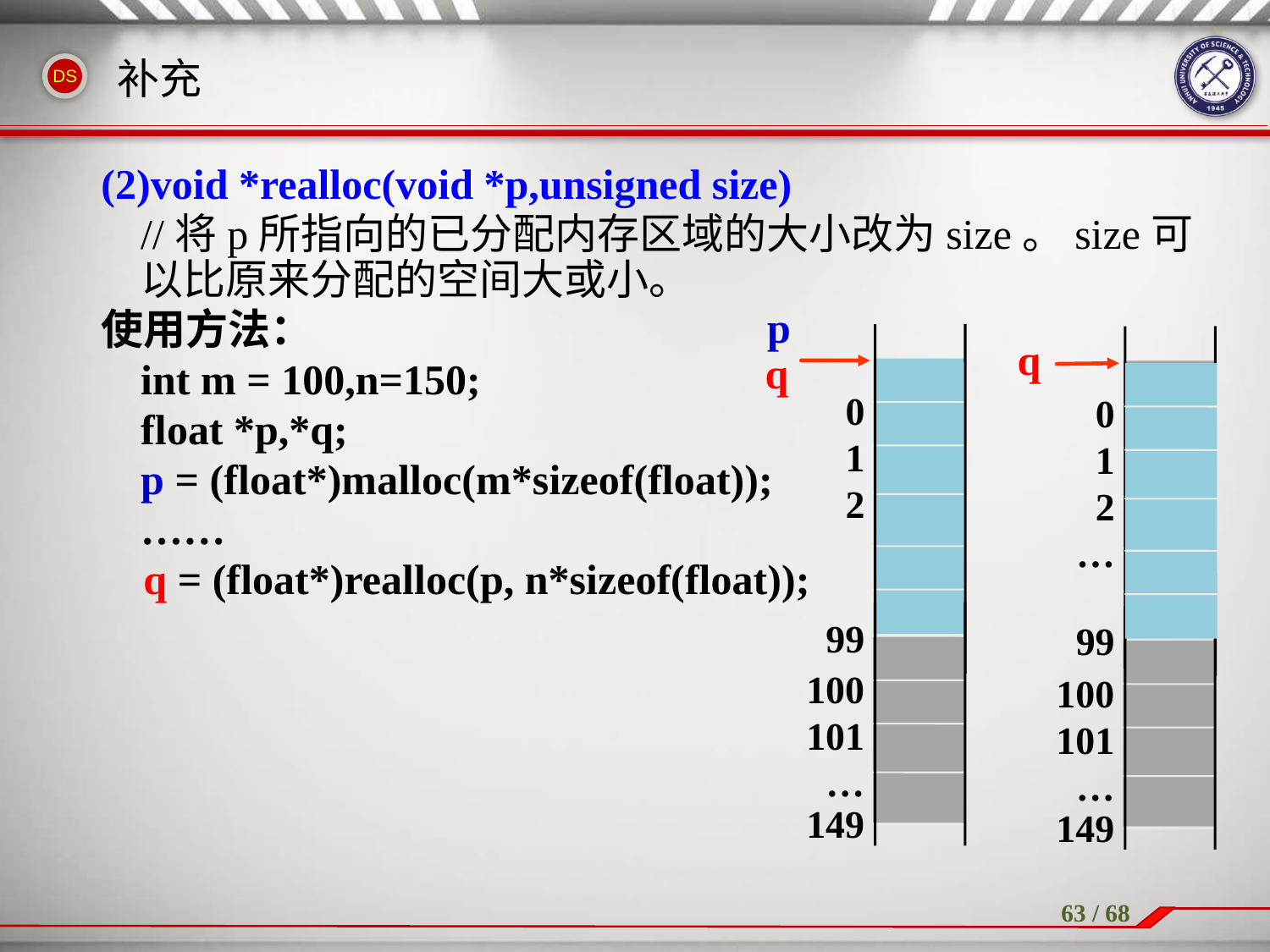

补充
(2)void *realloc(void *p,unsigned size)
	//将p所指向的已分配内存区域的大小改为size。size可以比原来分配的空间大或小。
使用方法：
	int m = 100,n=150;
	float *p,*q;
	p = (float*)malloc(m*sizeof(float));
	……
    q = (float*)realloc(p, n*sizeof(float));

p

  0
  1
  2

 99

q

  0
  1
  2
…

 99

  100
  101
…
 149

q

  100
  101
…
 149